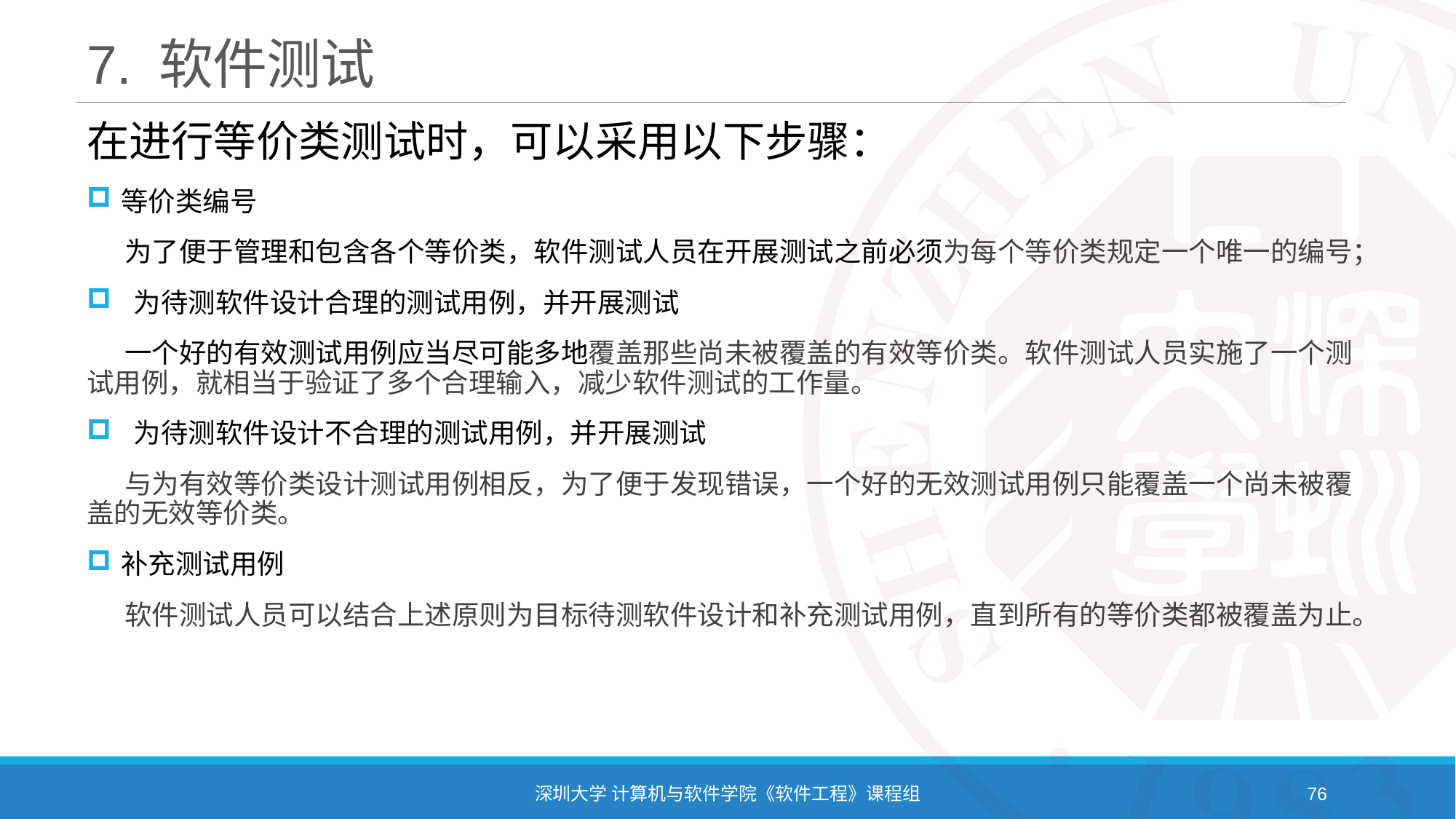

# 7. 软件测试
在进行等价类测试时，可以采用以下步骤：
等价类编号
为了便于管理和包含各个等价类，软件测试人员在开展测试之前必须为每个等价类规定一个唯一的编号；
 为待测软件设计合理的测试用例，并开展测试
一个好的有效测试用例应当尽可能多地覆盖那些尚未被覆盖的有效等价类。软件测试人员实施了一个测试用例，就相当于验证了多个合理输入，减少软件测试的工作量。
 为待测软件设计不合理的测试用例，并开展测试
与为有效等价类设计测试用例相反，为了便于发现错误，一个好的无效测试用例只能覆盖一个尚未被覆盖的无效等价类。
补充测试用例
软件测试人员可以结合上述原则为目标待测软件设计和补充测试用例，直到所有的等价类都被覆盖为止。

深圳大学 计算机与软件学院《软件工程》课程组
76